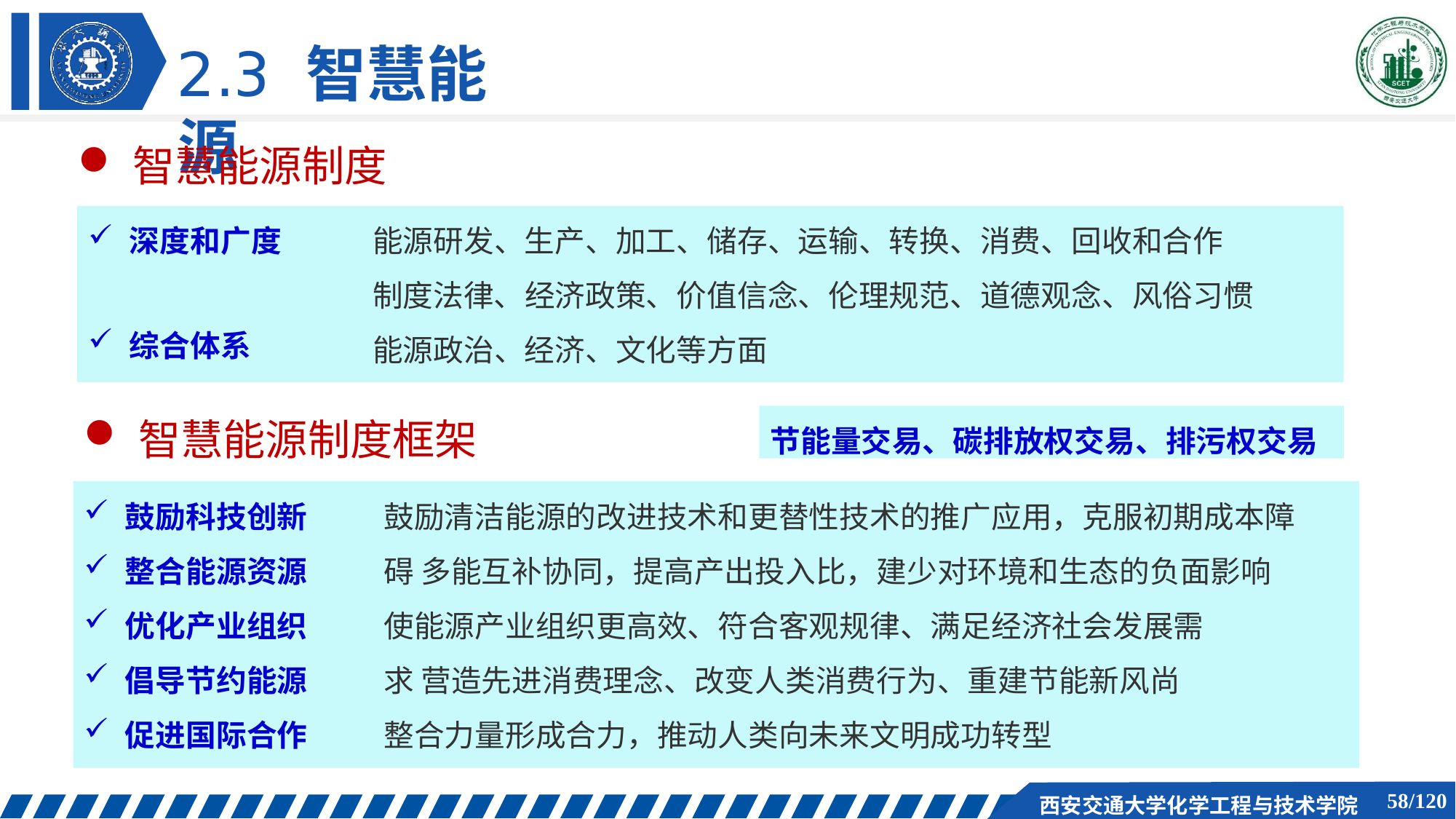

# 2.3 智慧能源

智慧能源制度
能源研发、生产、加工、储存、运输、转换、消费、回收和合作 制度法律、经济政策、价值信念、伦理规范、道德观念、风俗习惯 能源政治、经济、文化等方面

深度和广度

综合体系
节能量交易、碳排放权交易、排污权交易
智慧能源制度框架
鼓励科技创新
整合能源资源
优化产业组织
倡导节约能源
促进国际合作
鼓励清洁能源的改进技术和更替性技术的推广应用，克服初期成本障碍 多能互补协同，提高产出投入比，建少对环境和生态的负面影响
使能源产业组织更高效、符合客观规律、满足经济社会发展需求 营造先进消费理念、改变人类消费行为、重建节能新风尚
整合力量形成合力，推动人类向未来文明成功转型

58/120
西安交通大学化学工程与技术学院